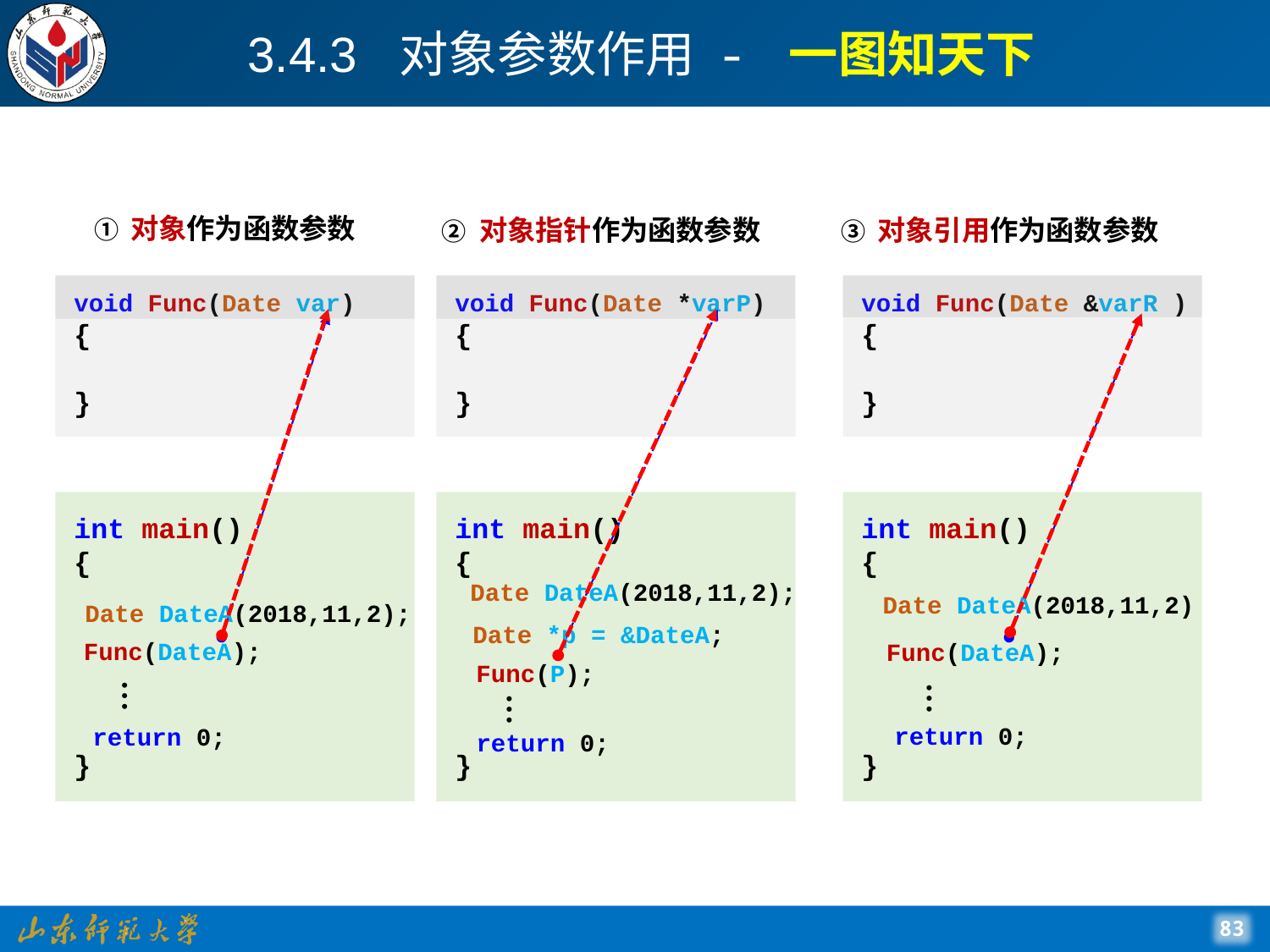

# 3.4.3 对象参数作用 - 一图知天下
① 对象作为函数参数
② 对象指针作为函数参数
③ 对象引用作为函数参数

void Func(Date var)
{

}

int main()
{

}
…

void Func(Date *varP)
{

}

int main()
{

}

void Func(Date &varR )
{

}

int main()
{

}
…
Date DateA(2018,11,2);
Date DateA(2018,11,2)
Date DateA(2018,11,2);
Date *p = &DateA;
Func(DateA);
Func(DateA);
Func(P);
…
return 0;
return 0;
return 0;